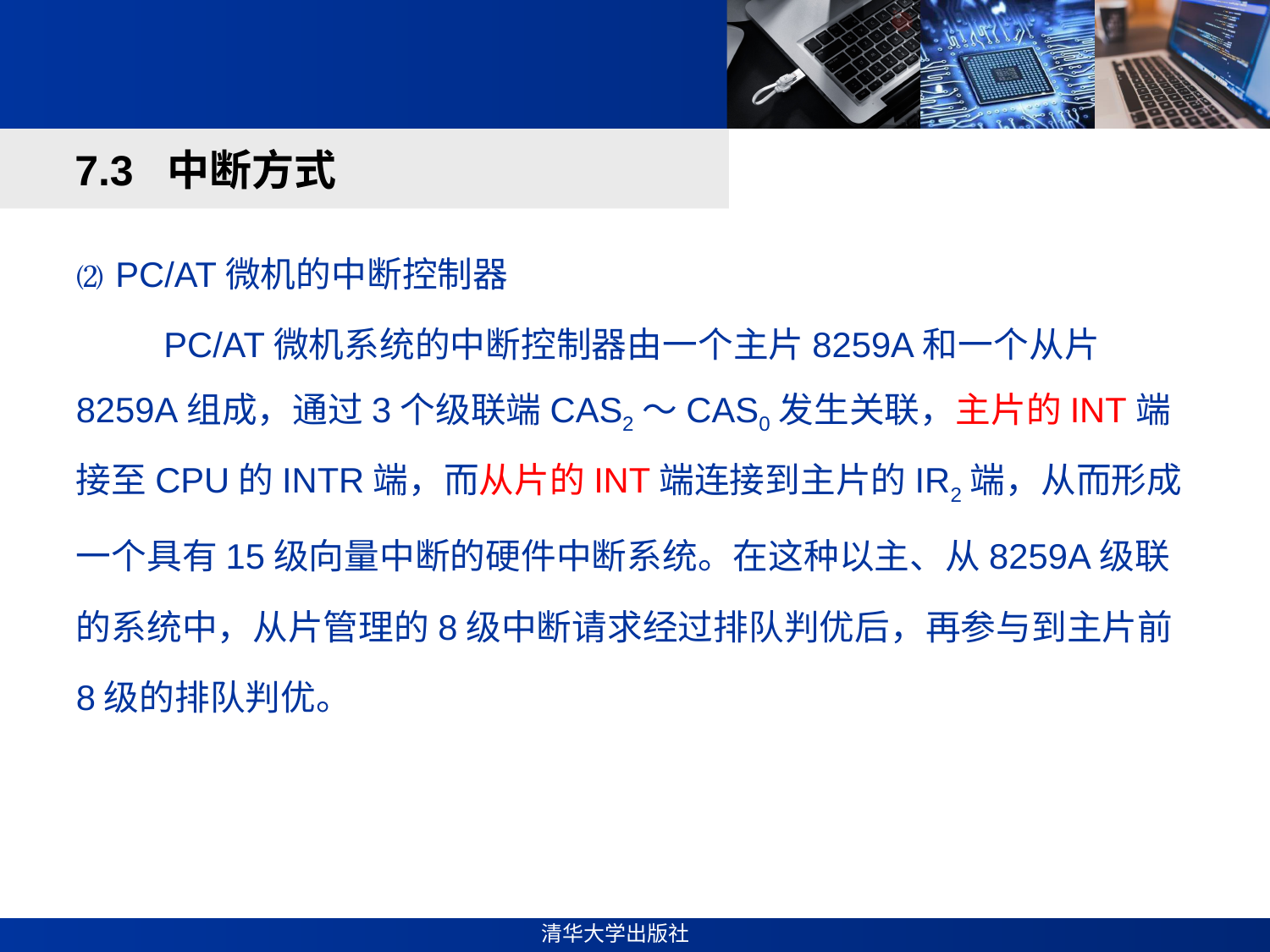

#
7.3  中断方式
⑵ PC/AT微机的中断控制器
         PC/AT微机系统的中断控制器由一个主片8259A和一个从片8259A组成，通过3个级联端CAS2～CAS0发生关联，主片的INT端接至CPU的INTR端，而从片的INT端连接到主片的IR2端，从而形成一个具有15级向量中断的硬件中断系统。在这种以主、从8259A级联的系统中，从片管理的8级中断请求经过排队判优后，再参与到主片前8级的排队判优。